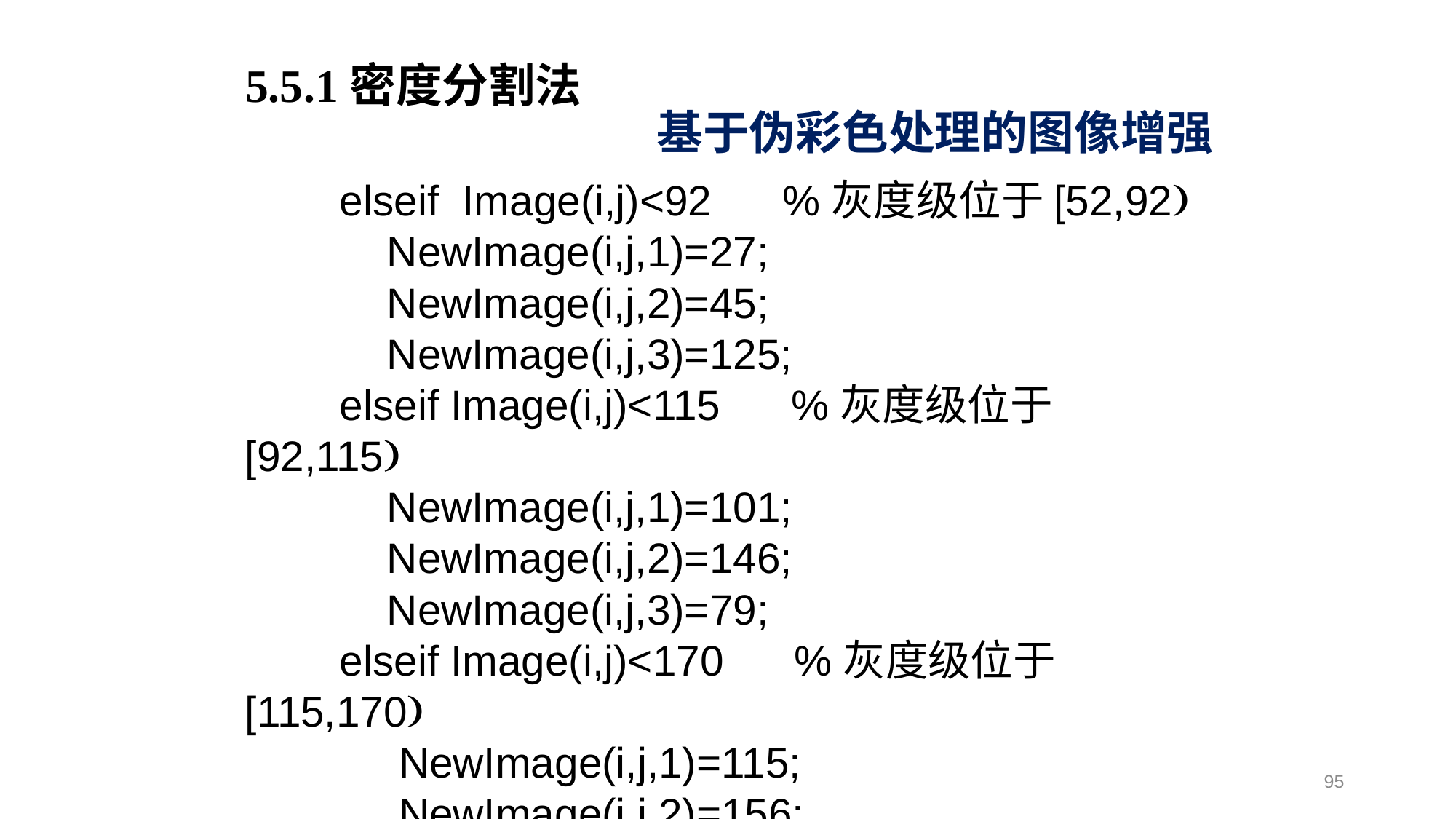

5.5.1密度分割法
基于伪彩色处理的图像增强
        elseif  Image(i,j)<92      %灰度级位于[52,92)
            NewImage(i,j,1)=27;
            NewImage(i,j,2)=45;
            NewImage(i,j,3)=125;
        elseif Image(i,j)<115      %灰度级位于[92,115)
            NewImage(i,j,1)=101;
            NewImage(i,j,2)=146;
            NewImage(i,j,3)=79;
        elseif Image(i,j)<170      %灰度级位于[115,170)
             NewImage(i,j,1)=115;
             NewImage(i,j,2)=156;
             NewImage(i,j,3)=142;
95